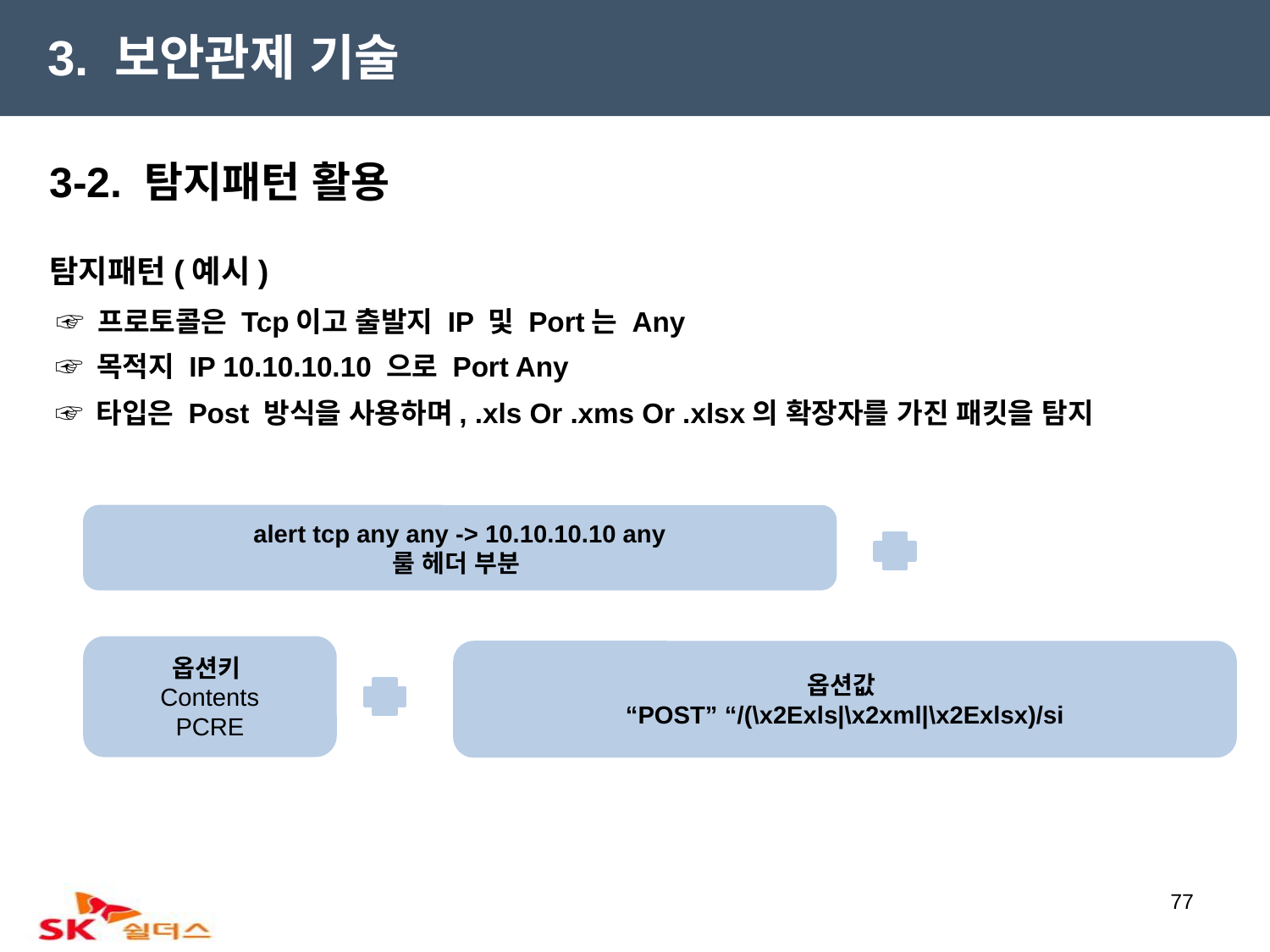

3. 보안관제 기술
3-2. 탐지패턴 활용
탐지패턴(예시)
 ☞ 프로토콜은 Tcp이고 출발지 IP 및 Port는 Any
 ☞ 목적지 IP 10.10.10.10 으로 Port Any
 ☞ 타입은 Post 방식을 사용하며, .xls Or .xms Or .xlsx의 확장자를 가진 패킷을 탐지
alert tcp any any -> 10.10.10.10 any
룰 헤더 부분

옵션키
Contents
PCRE
옵션값
“POST” “/(\x2Exls|\x2xml|\x2Exlsx)/si

77